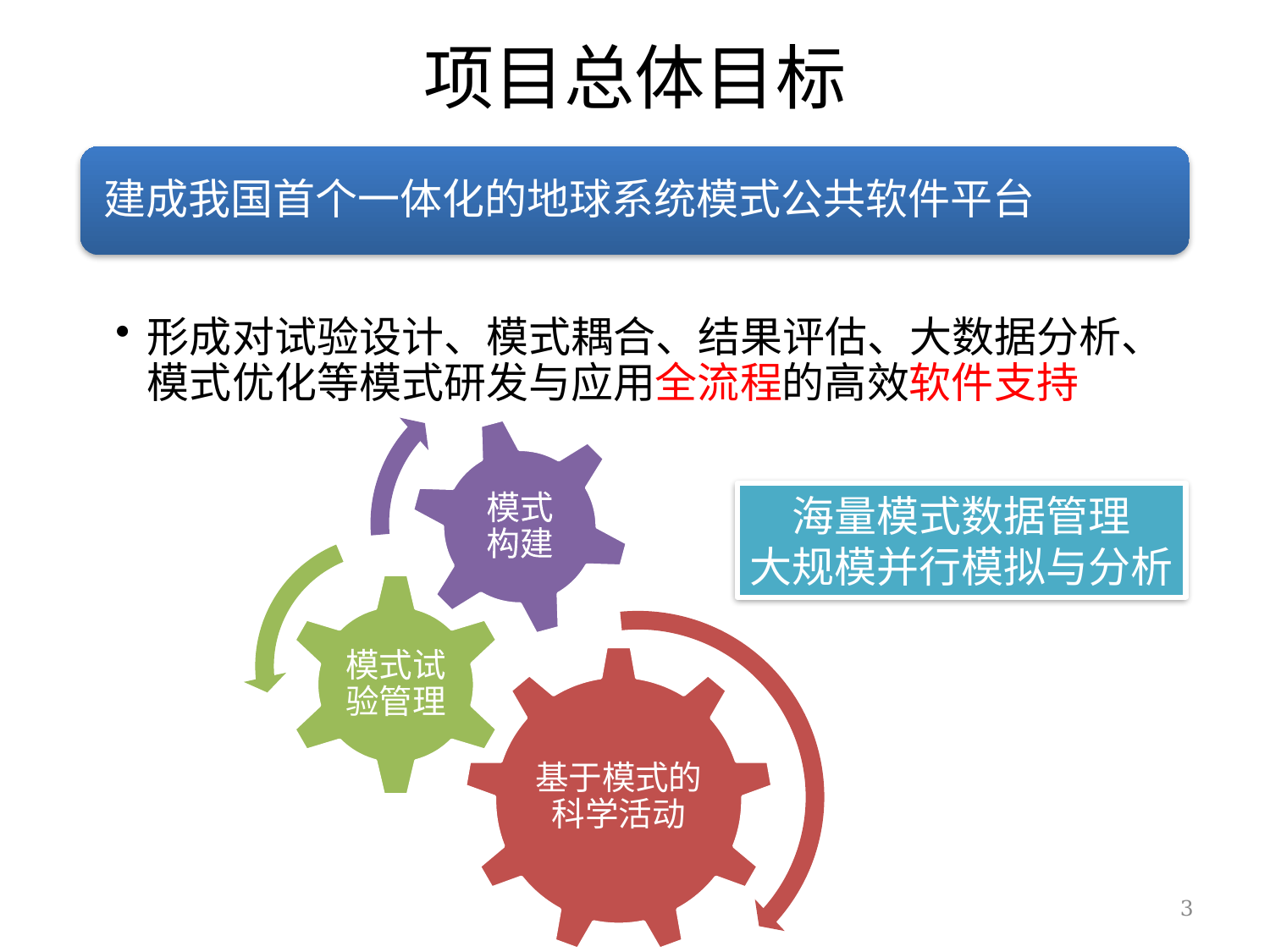

建成我国首个一体化的地球系统模式公共软件平台

形成对试验设计、模式耦合、结果评估、大数据分析、模式优化等模式研发与应用全流程的高效软件支持

# 项目总体目标
基于模式的科学活动
模式试验管理
模式
构建
海量模式数据管理
大规模并行模拟与分析
3